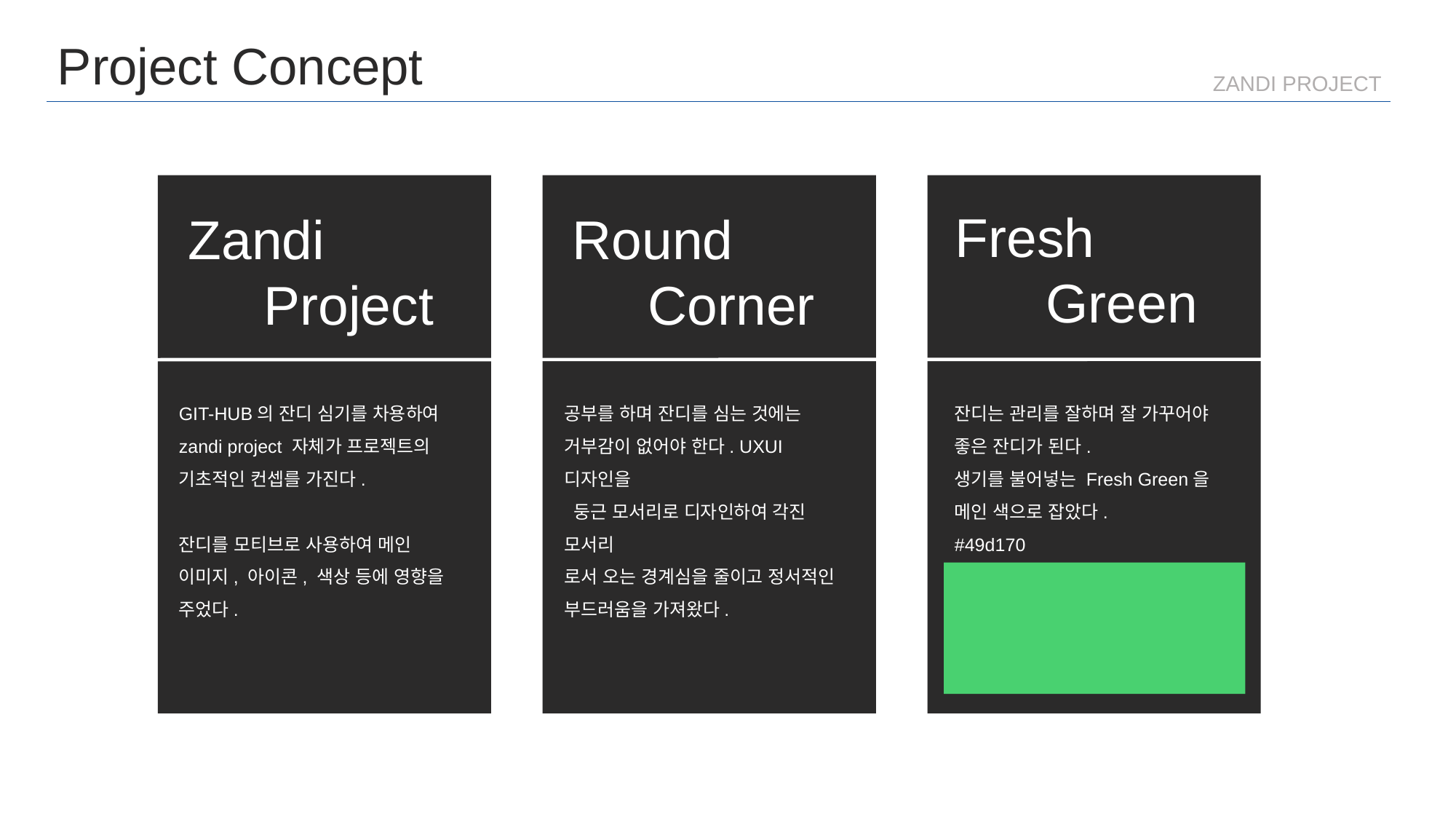

Project Concept
ZANDI PROJECT

Fresh
      Green
Round
     Corner
Zandi
     Project
GIT-HUB의 잔디 심기를 차용하여 zandi project 자체가 프로젝트의 기초적인 컨셉를 가진다.

잔디를 모티브로 사용하여 메인
이미지, 아이콘, 색상 등에 영향을
주었다.
공부를 하며 잔디를 심는 것에는
거부감이 없어야 한다. UXUI 디자인을
 둥근 모서리로 디자인하여 각진 모서리
로서 오는 경계심을 줄이고 정서적인
부드러움을 가져왔다.
잔디는 관리를 잘하며 잘 가꾸어야
좋은 잔디가 된다.
생기를 불어넣는 Fresh Green을
메인 색으로 잡았다.
#49d170